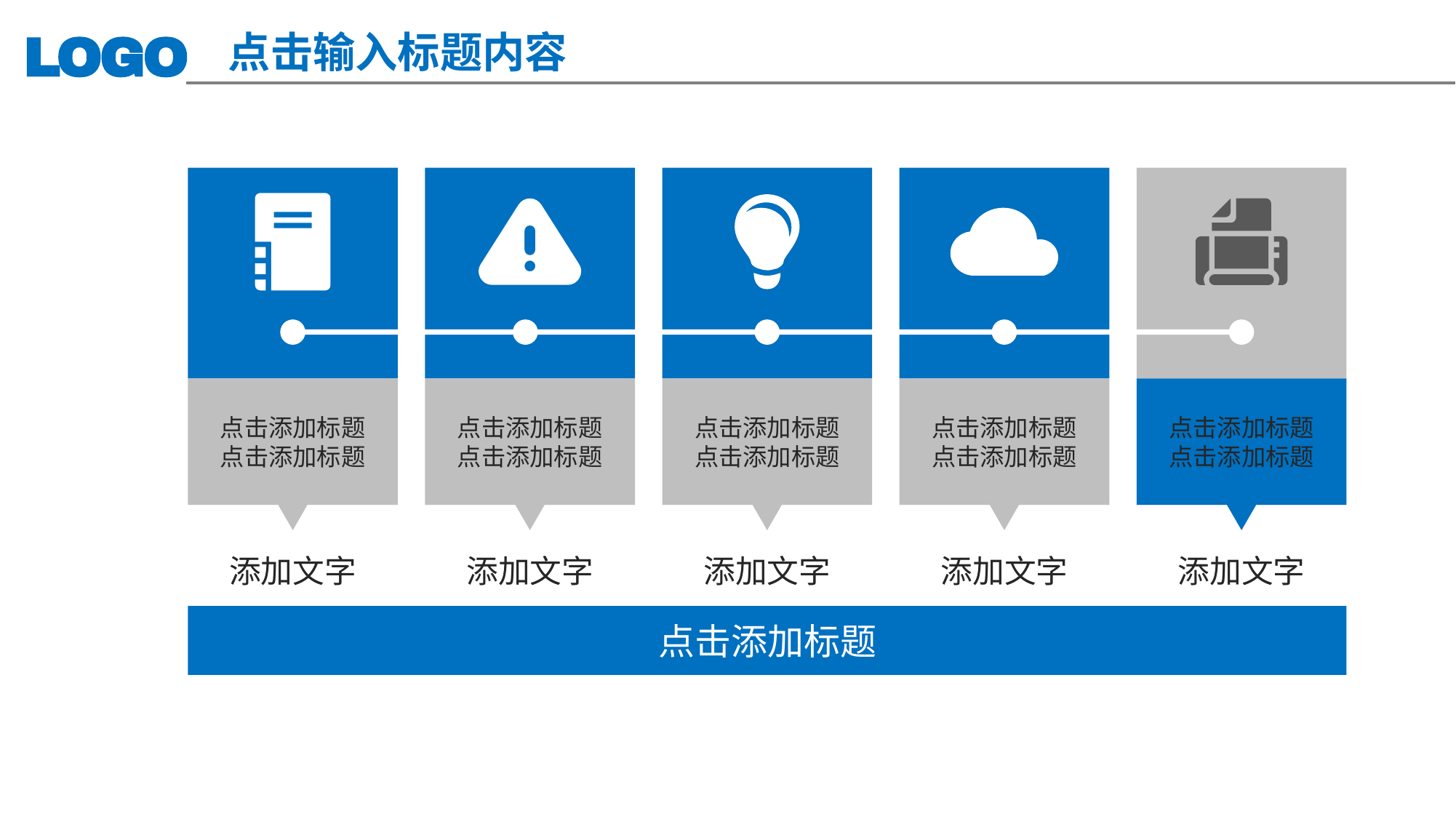

点击输入标题内容

点击添加标题
点击添加标题
点击添加标题
点击添加标题
点击添加标题
点击添加标题
点击添加标题
点击添加标题
点击添加标题
点击添加标题

添加文字
添加文字
添加文字
添加文字
添加文字
点击添加标题